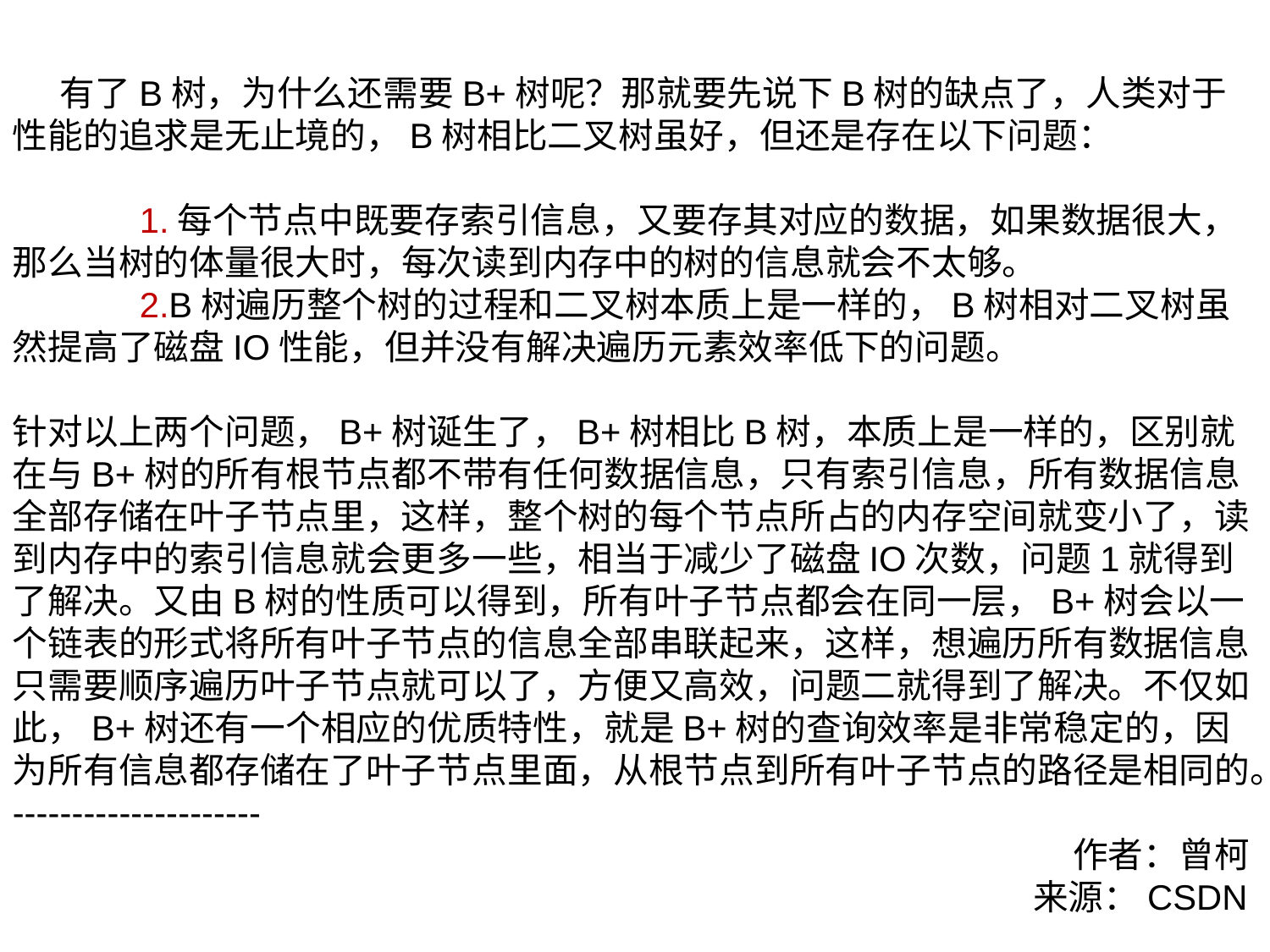

有了B树，为什么还需要B+树呢？那就要先说下B树的缺点了，人类对于性能的追求是无止境的，B树相比二叉树虽好，但还是存在以下问题：

	1.每个节点中既要存索引信息，又要存其对应的数据，如果数据很大，那么当树的体量很大时，每次读到内存中的树的信息就会不太够。
	2.B树遍历整个树的过程和二叉树本质上是一样的，B树相对二叉树虽然提高了磁盘IO性能，但并没有解决遍历元素效率低下的问题。

针对以上两个问题，B+树诞生了，B+树相比B树，本质上是一样的，区别就在与B+树的所有根节点都不带有任何数据信息，只有索引信息，所有数据信息全部存储在叶子节点里，这样，整个树的每个节点所占的内存空间就变小了，读到内存中的索引信息就会更多一些，相当于减少了磁盘IO次数，问题1就得到了解决。又由B树的性质可以得到，所有叶子节点都会在同一层，B+树会以一个链表的形式将所有叶子节点的信息全部串联起来，这样，想遍历所有数据信息只需要顺序遍历叶子节点就可以了，方便又高效，问题二就得到了解决。不仅如此，B+树还有一个相应的优质特性，就是B+树的查询效率是非常稳定的，因为所有信息都存储在了叶子节点里面，从根节点到所有叶子节点的路径是相同的。
---------------------
作者：曾柯
来源：CSDN